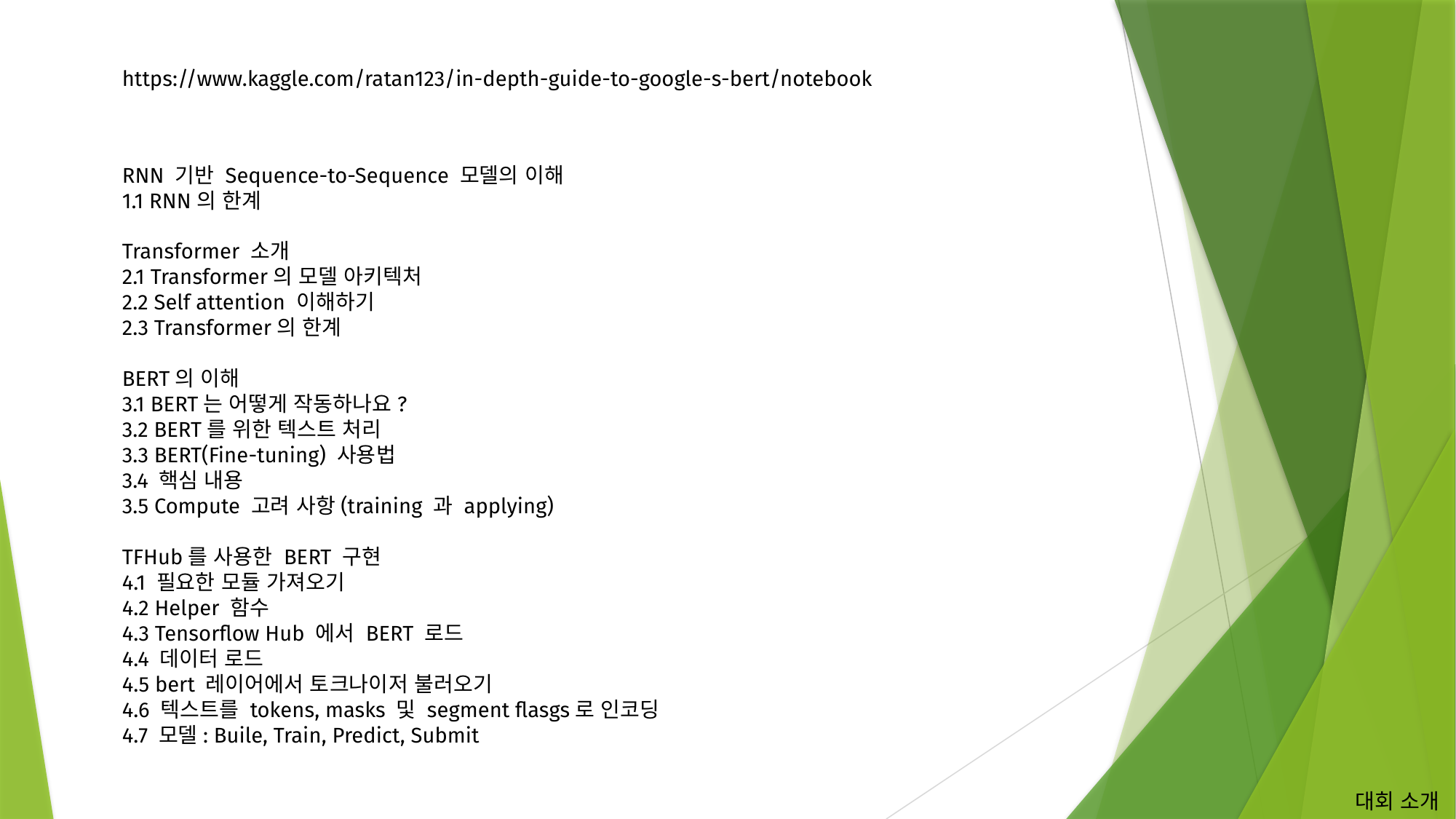

https://www.kaggle.com/ratan123/in-depth-guide-to-google-s-bert/notebook
RNN 기반 Sequence-to-Sequence 모델의 이해
1.1 RNN의 한계

Transformer 소개
2.1 Transformer의 모델 아키텍처
2.2 Self attention 이해하기
2.3 Transformer의 한계

BERT의 이해
3.1 BERT는 어떻게 작동하나요?
3.2 BERT를 위한 텍스트 처리
3.3 BERT(Fine-tuning) 사용법
3.4 핵심 내용
3.5 Compute 고려 사항(training 과 applying)

TFHub를 사용한 BERT 구현
4.1 필요한 모듈 가져오기
4.2 Helper 함수
4.3 Tensorflow Hub 에서 BERT 로드
4.4 데이터 로드
4.5 bert 레이어에서 토크나이저 불러오기
4.6 텍스트를 tokens, masks 및 segment flasgs로 인코딩
4.7 모델: Buile, Train, Predict, Submit
대회 소개